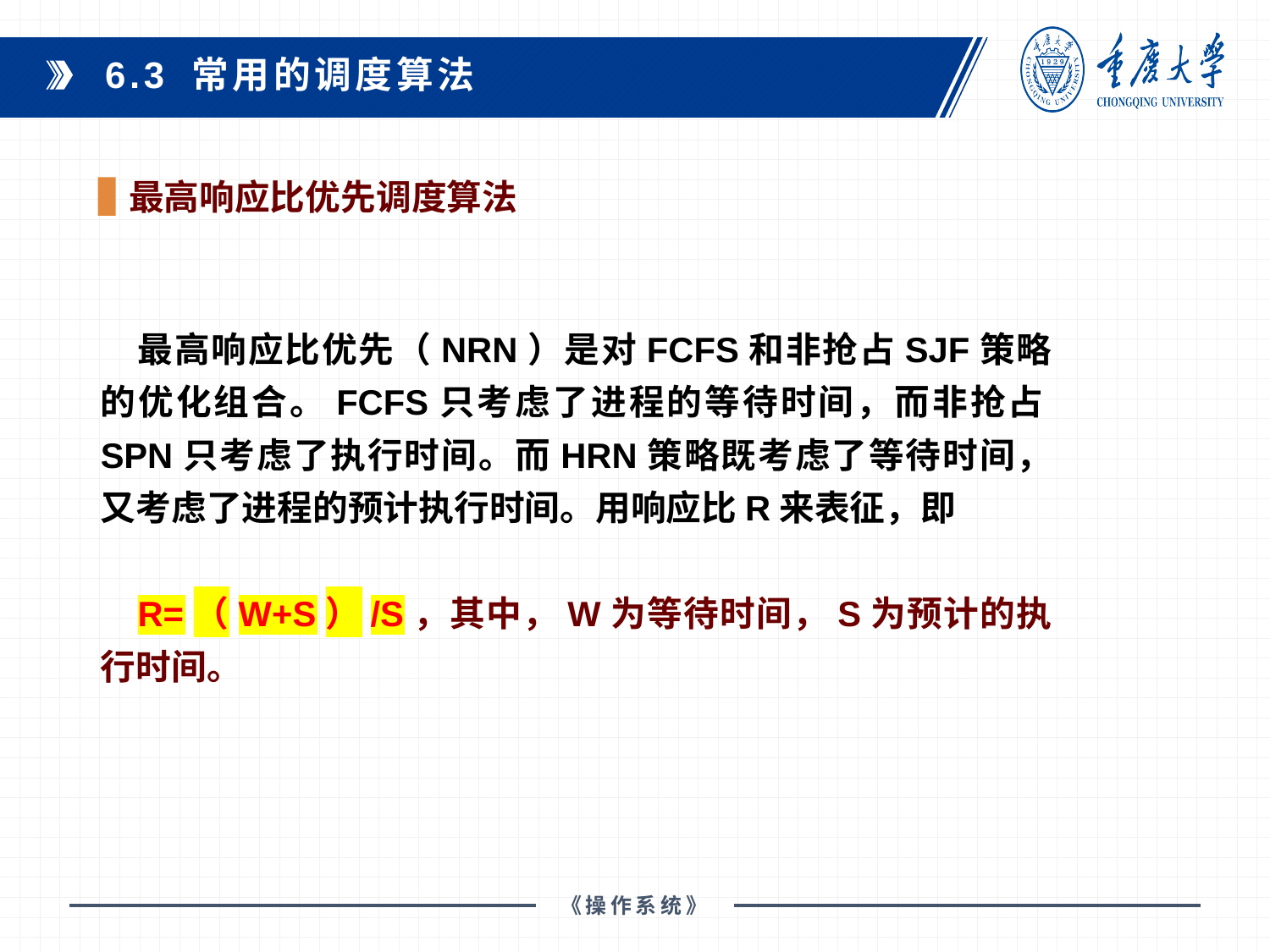

6.3 常用的调度算法
最高响应比优先调度算法

最高响应比优先（NRN）是对FCFS和非抢占SJF策略的优化组合。FCFS只考虑了进程的等待时间，而非抢占SPN只考虑了执行时间。而HRN策略既考虑了等待时间，又考虑了进程的预计执行时间。用响应比R来表征，即

R=（W+S）/S，其中，W为等待时间，S为预计的执行时间。